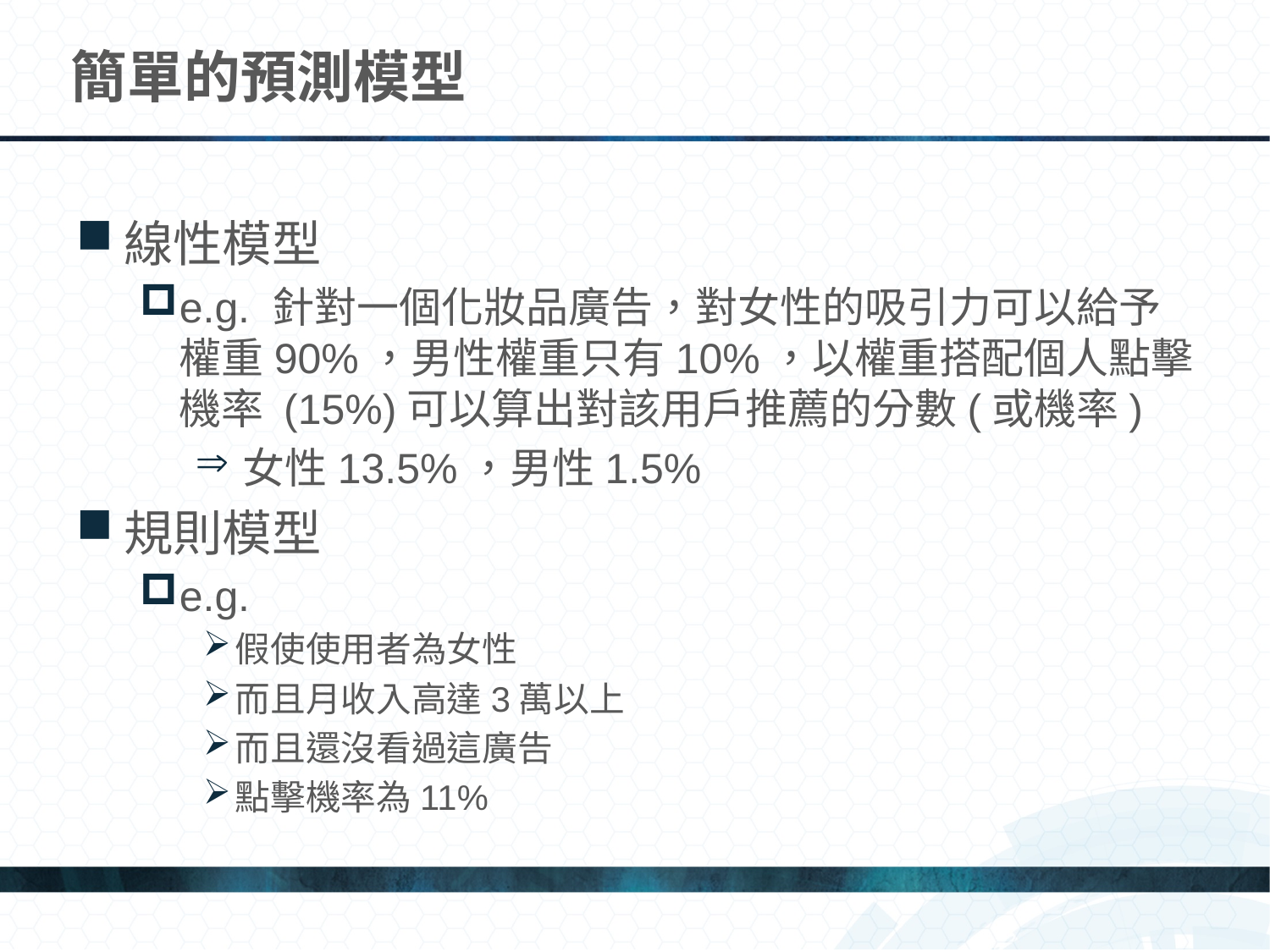

# 簡單的預測模型
線性模型
e.g. 針對一個化妝品廣告，對女性的吸引力可以給予權重90%，男性權重只有10%，以權重搭配個人點擊機率 (15%)可以算出對該用戶推薦的分數(或機率)
女性13.5%，男性1.5%
規則模型
e.g.
假使使用者為女性
而且月收入高達3萬以上
而且還沒看過這廣告
點擊機率為11%